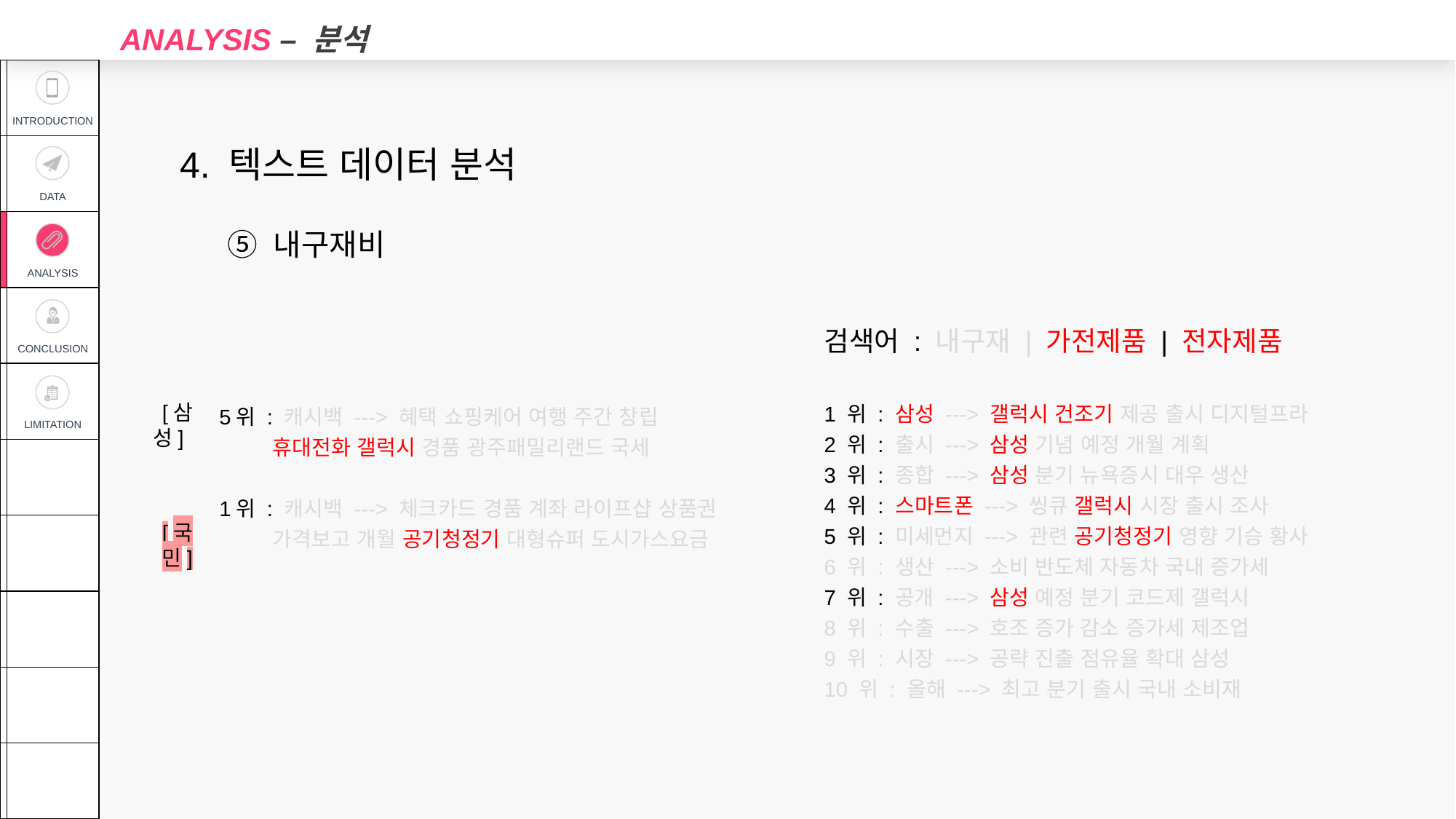

ANALYSIS – 분석
|  | INTRODUCTION |
| --- | --- |
|  | DATA |
|  | ANALYSIS |
|  | CONCLUSION |
|  | LIMITATION |
|  |  |
|  |  |
|  |  |
|  |  |
|  |  |

4. 텍스트 데이터 분석

⑤ 내구재비

검색어 : 내구재 | 가전제품 | 전자제품

1 위 : 삼성 ---> 갤럭시 건조기 제공 출시 디지털프라
2 위 : 출시 ---> 삼성 기념 예정 개월 계획
3 위 : 종합 ---> 삼성 분기 뉴욕증시 대우 생산
4 위 : 스마트폰 ---> 씽큐 갤럭시 시장 출시 조사
5 위 : 미세먼지 ---> 관련 공기청정기 영향 기승 황사
6 위 : 생산 ---> 소비 반도체 자동차 국내 증가세
7 위 : 공개 ---> 삼성 예정 분기 코드제 갤럭시
8 위 : 수출 ---> 호조 증가 감소 증가세 제조업
9 위 : 시장 ---> 공략 진출 점유율 확대 삼성
10 위 : 올해 ---> 최고 분기 출시 국내 소비재

5위 : 캐시백 ---> 혜택 쇼핑케어 여행 주간 창립
        휴대전화 갤럭시 경품 광주패밀리랜드 국세

1위 : 캐시백 ---> 체크카드 경품 계좌 라이프샵 상품권
        가격보고 개월 공기청정기 대형슈퍼 도시가스요금

[삼성]

[국민]